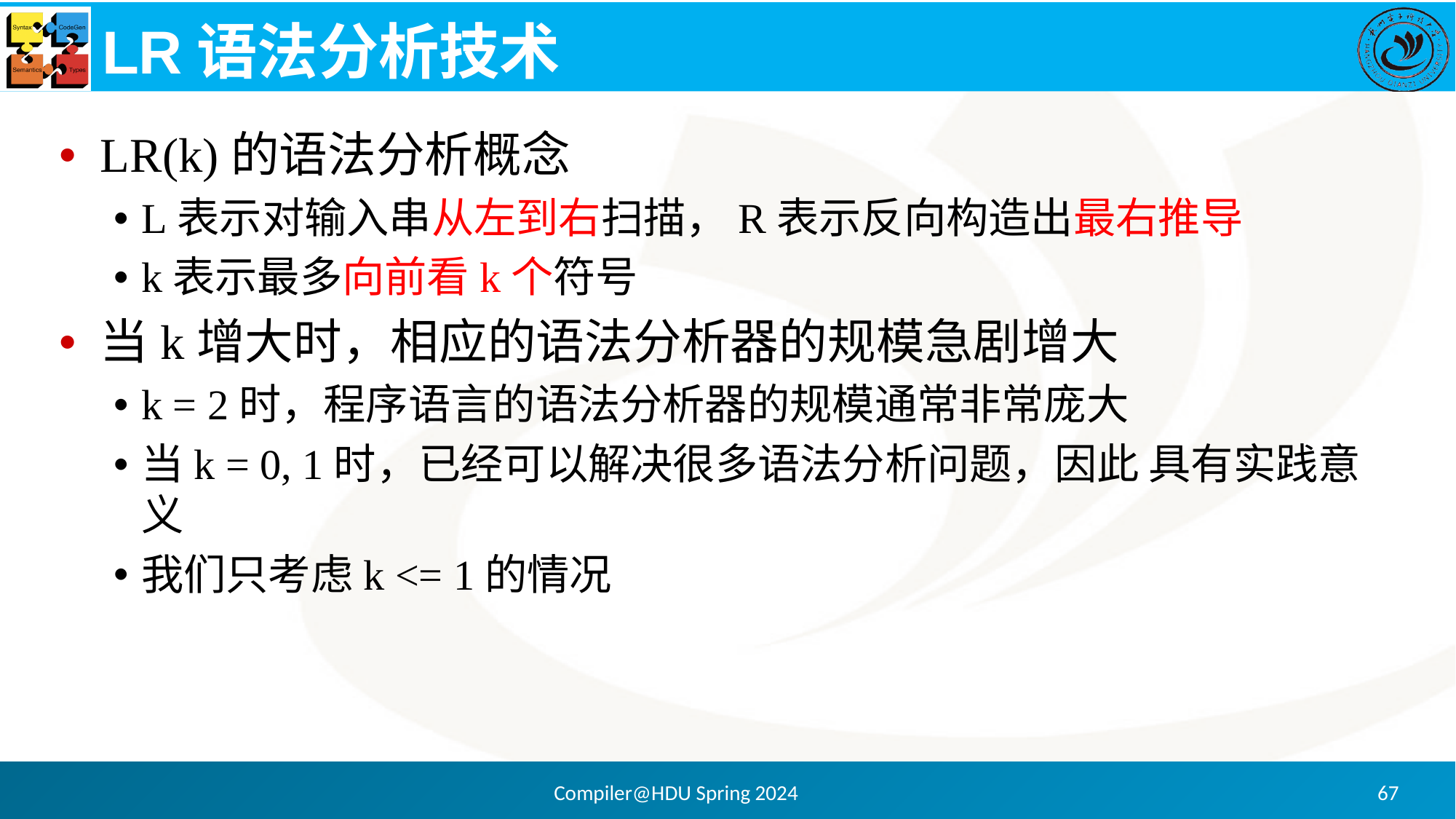

# LR语法分析技术
LR(k)的语法分析概念
L表示对输入串从左到右扫描，R表示反向构造出最右推导
k表示最多向前看k个符号
当k增大时，相应的语法分析器的规模急剧增大
k = 2时，程序语言的语法分析器的规模通常非常庞大
当k = 0, 1时，已经可以解决很多语法分析问题，因此 具有实践意义
我们只考虑k <= 1的情况
Compiler@HDU Spring 2024
67